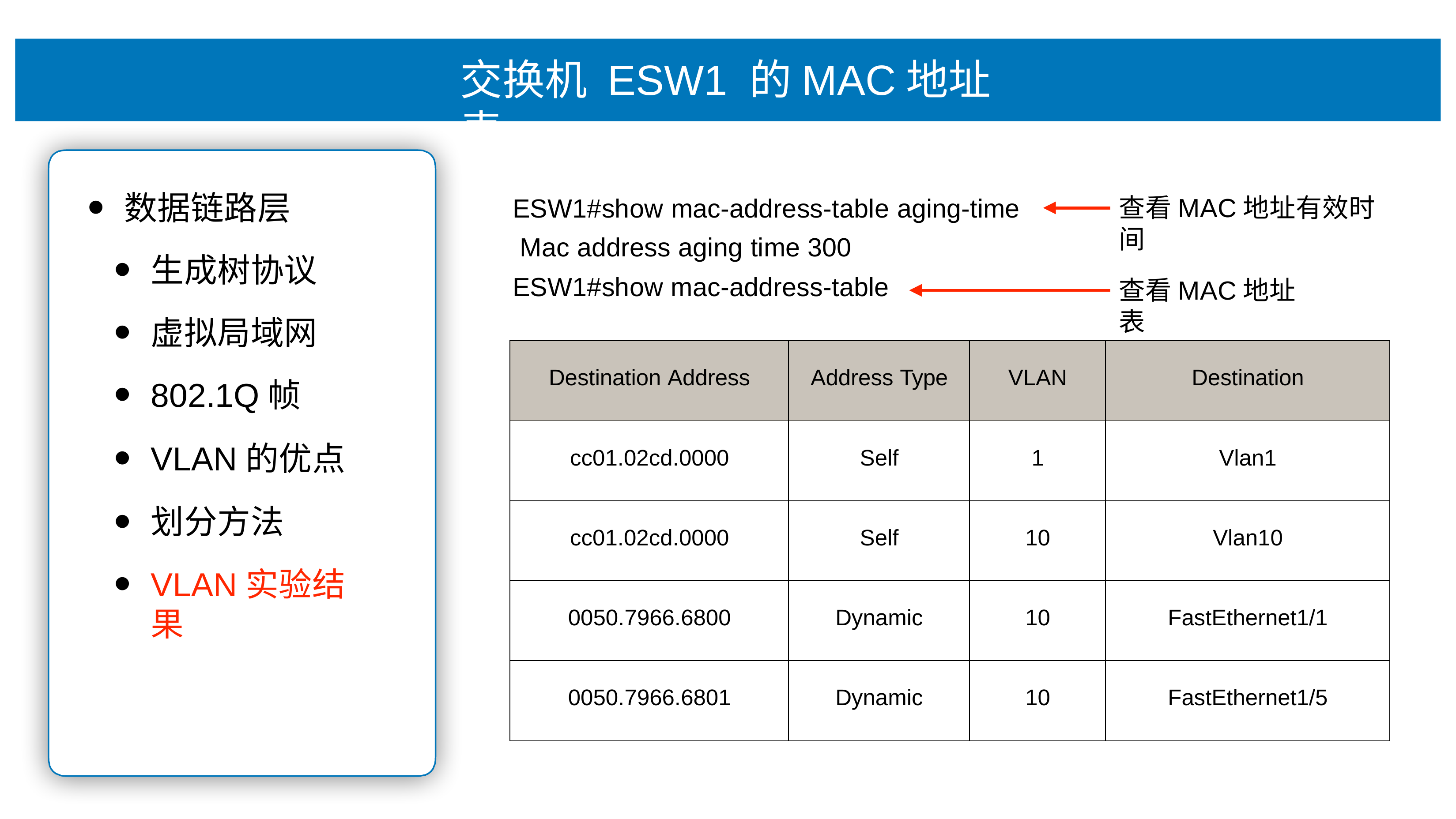

# 交换机 ESW1 的MAC地址表

数据链路层
⽣成树协议
虚拟局域⽹
802.1Q帧
VLAN的优点
划分⽅法
VLAN实验结果
ESW1#show mac-address-table aging-time  Mac address aging time 300
查看MAC地址有效时间

ESW1#show mac-address-table
查看MAC地址表

| Destination Address | Address Type | VLAN | Destination |
| --- | --- | --- | --- |
| cc01.02cd.0000 | Self | 1 | Vlan1 |
| cc01.02cd.0000 | Self | 10 | Vlan10 |
| 0050.7966.6800 | Dynamic | 10 | FastEthernet1/1 |
| 0050.7966.6801 | Dynamic | 10 | FastEthernet1/5 |